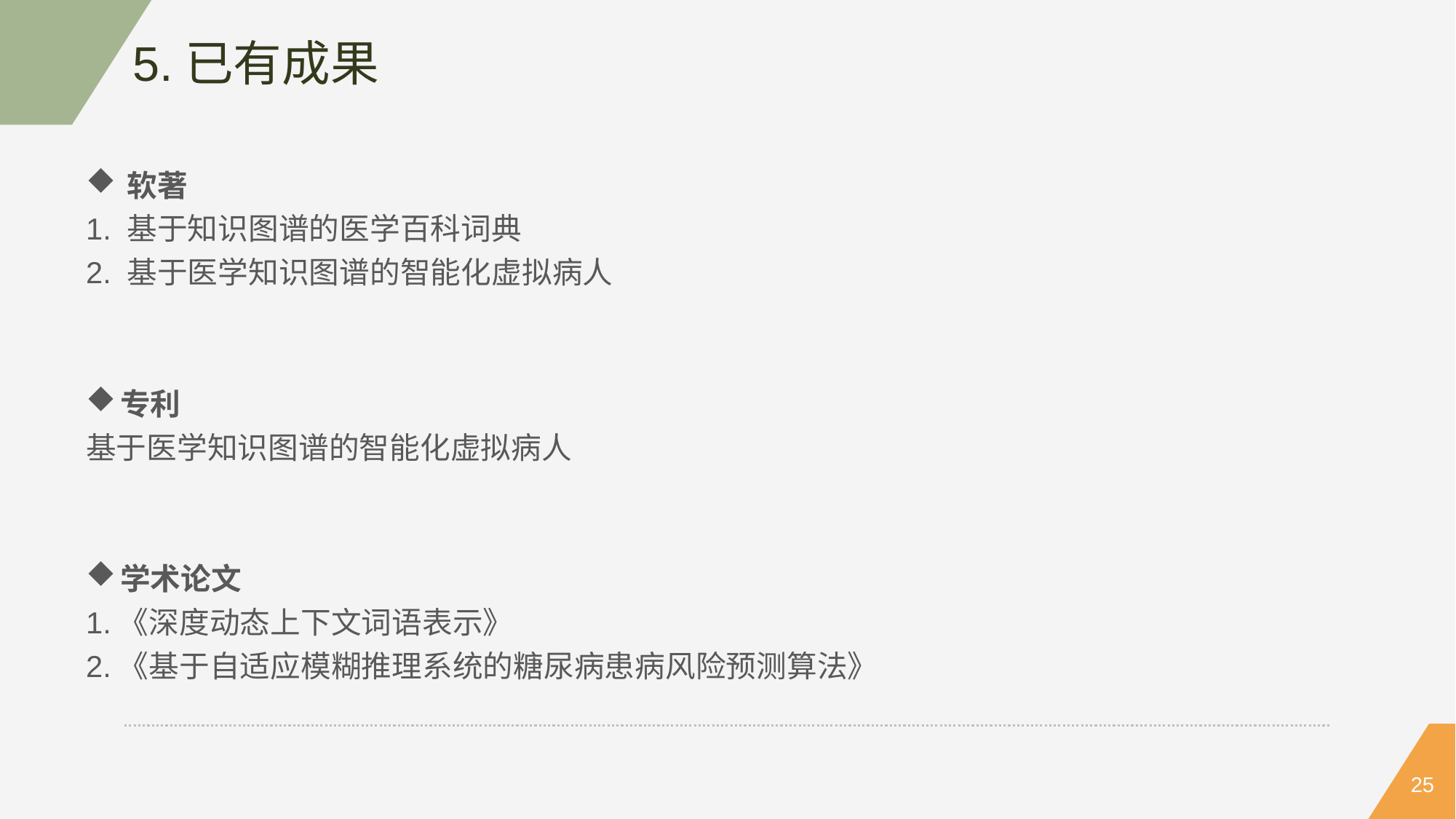

5.已有成果
软著
基于知识图谱的医学百科词典
基于医学知识图谱的智能化虚拟病人

专利
基于医学知识图谱的智能化虚拟病人

学术论文
1.《深度动态上下文词语表示》
2.《基于自适应模糊推理系统的糖尿病患病风险预测算法》